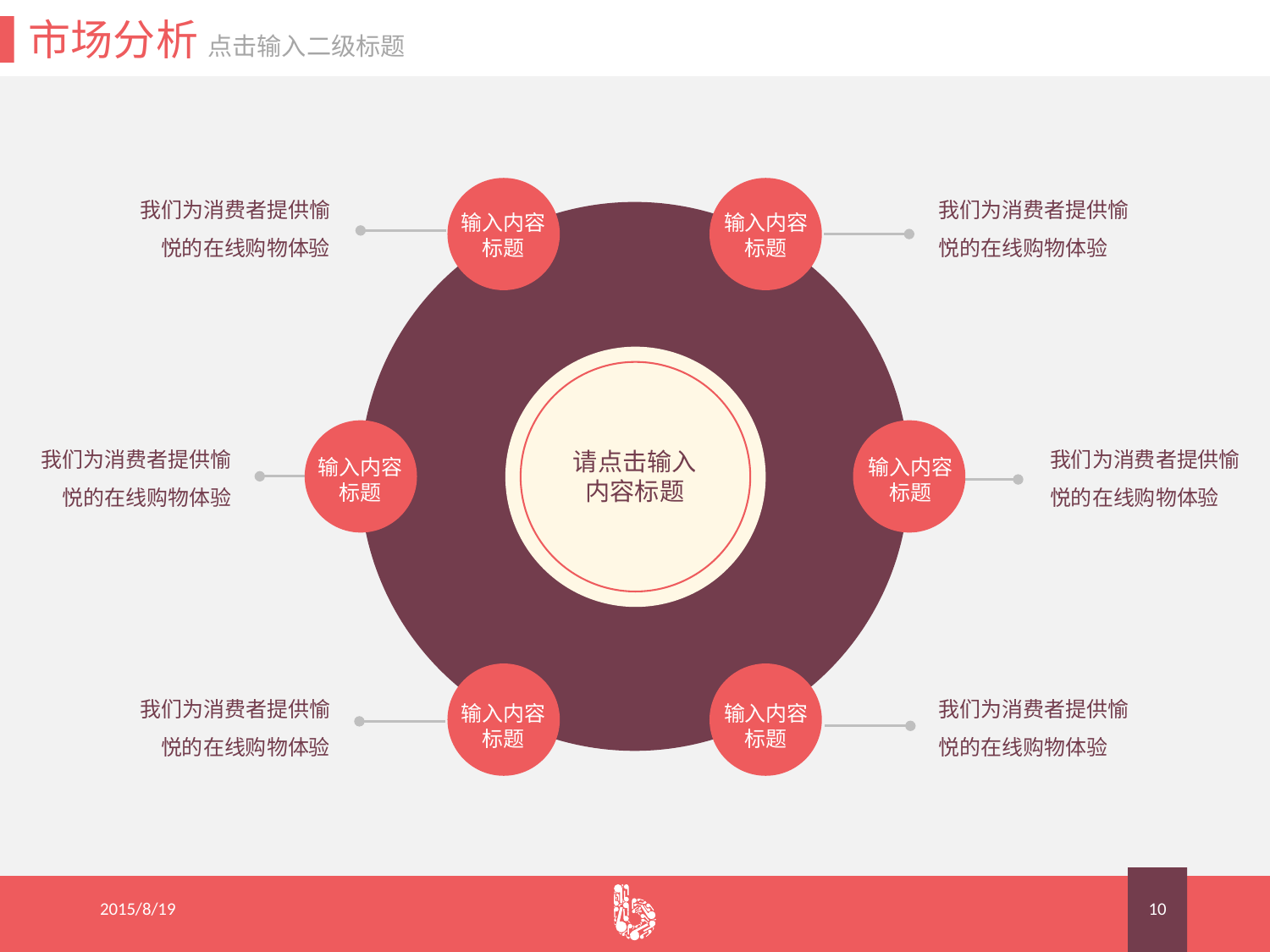

市场分析 点击输入二级标题

我们为消费者提供愉悦的在线购物体验
我们为消费者提供愉悦的在线购物体验

输入内容
标题
输入内容
标题

我们为消费者提供愉悦的在线购物体验
我们为消费者提供愉悦的在线购物体验
请点击输入
内容标题
输入内容
标题
输入内容
标题

我们为消费者提供愉悦的在线购物体验
我们为消费者提供愉悦的在线购物体验
输入内容
标题
输入内容
标题
2015/8/19
10